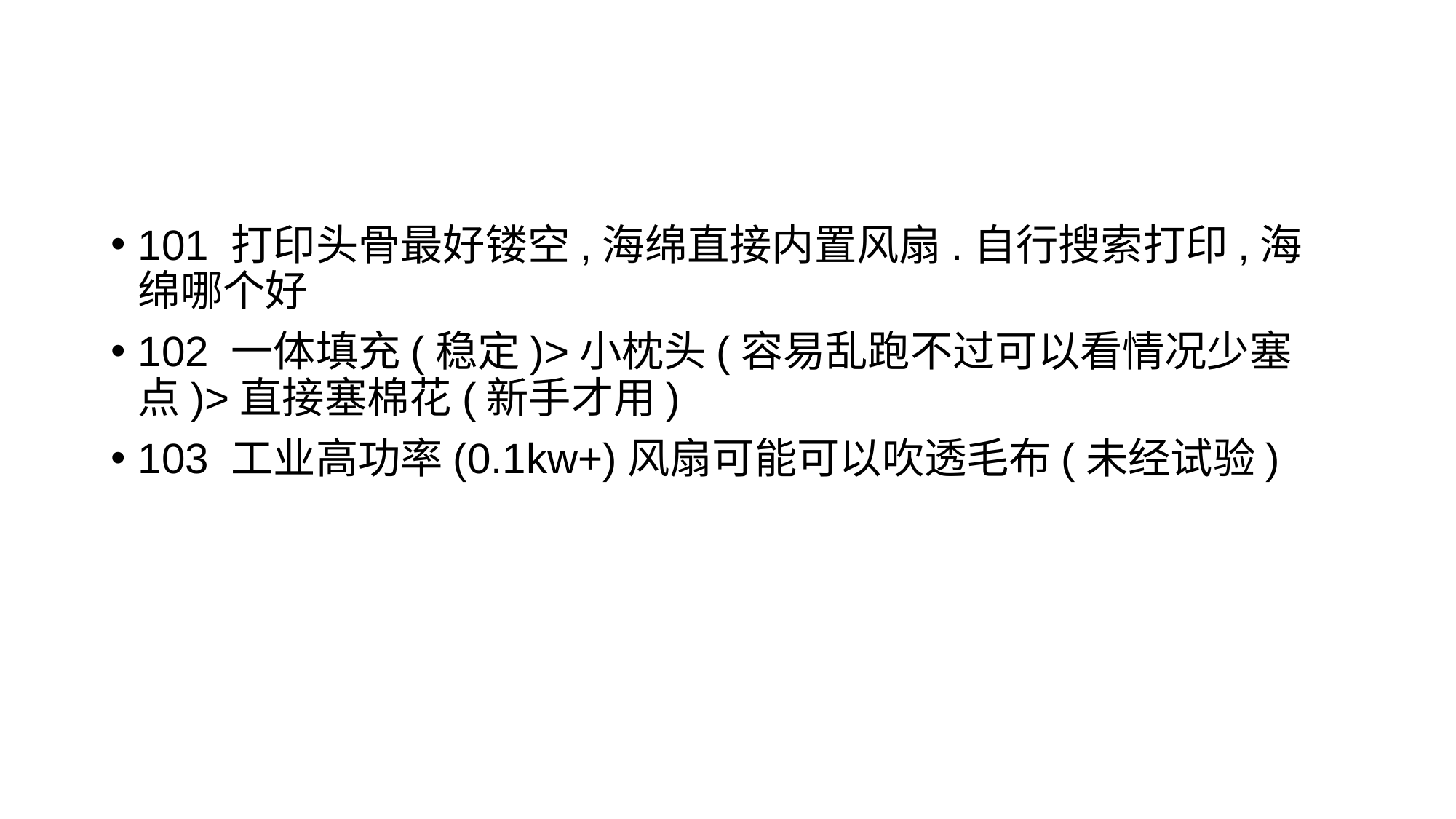

#
101 打印头骨最好镂空,海绵直接内置风扇.自行搜索打印,海绵哪个好
102 一体填充(稳定)>小枕头(容易乱跑不过可以看情况少塞点)>直接塞棉花(新手才用)
103 工业高功率(0.1kw+)风扇可能可以吹透毛布(未经试验)